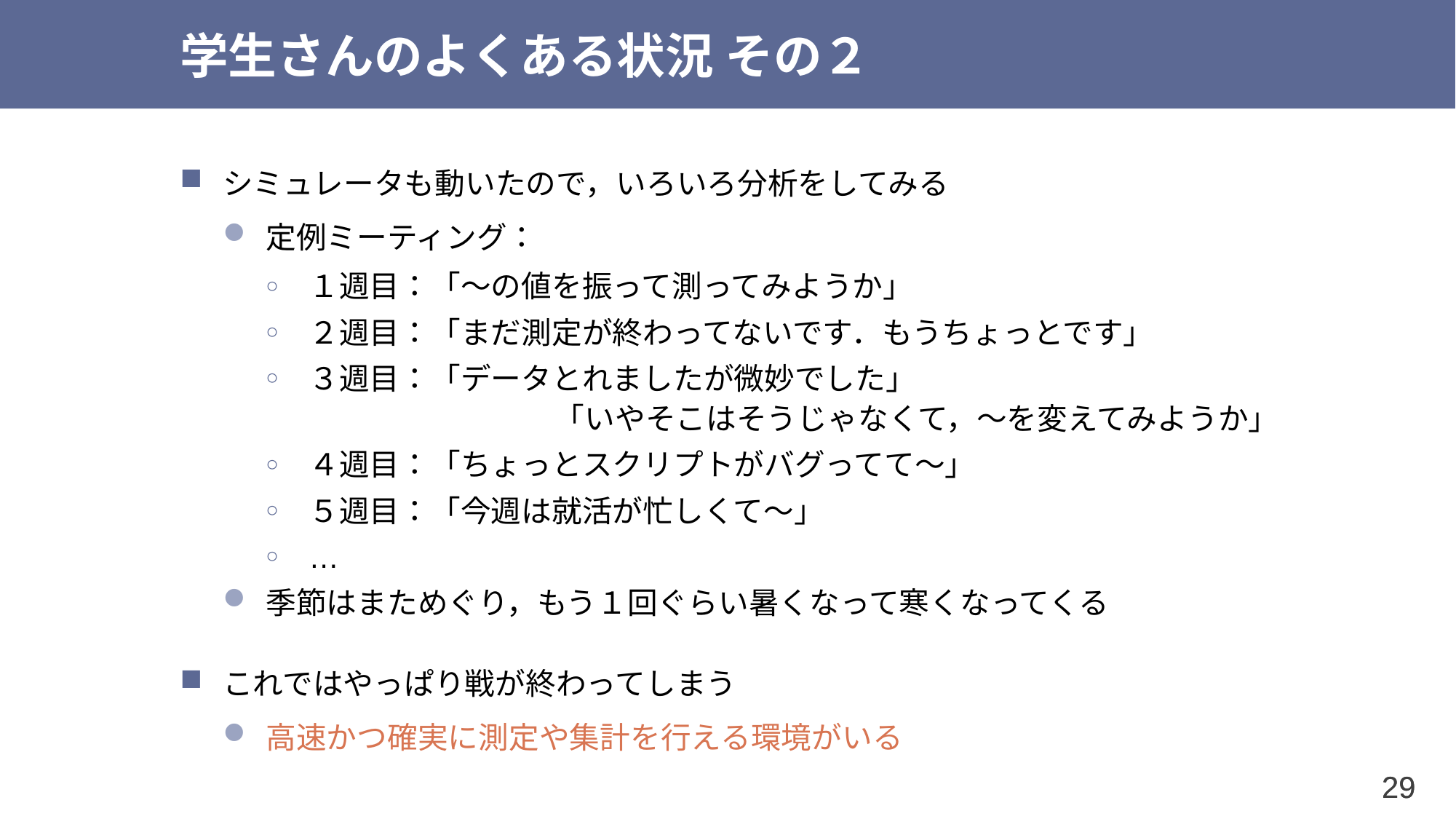

# 学生さんのよくある状況 その２
シミュレータも動いたので，いろいろ分析をしてみる
定例ミーティング：
１週目：「～の値を振って測ってみようか」
２週目：「まだ測定が終わってないです．もうちょっとです」
３週目：「データとれましたが微妙でした」
	「いやそこはそうじゃなくて，～を変えてみようか」
４週目：「ちょっとスクリプトがバグってて～」
５週目：「今週は就活が忙しくて～」
…
季節はまためぐり，もう１回ぐらい暑くなって寒くなってくる
これではやっぱり戦が終わってしまう
高速かつ確実に測定や集計を行える環境がいる